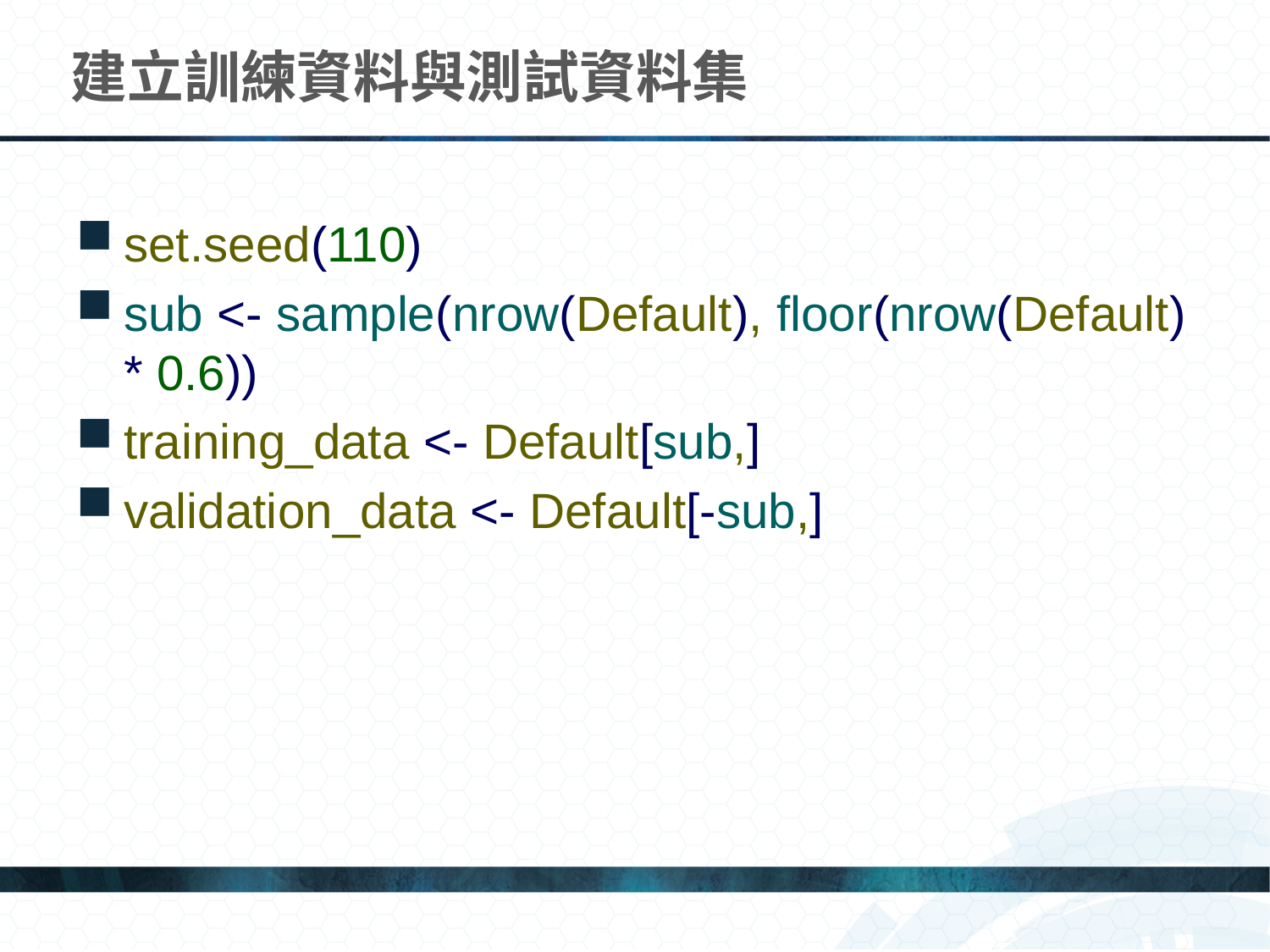

# 建立訓練資料與測試資料集
set.seed(110)
sub <- sample(nrow(Default), floor(nrow(Default) * 0.6))
training_data <- Default[sub,]
validation_data <- Default[-sub,]